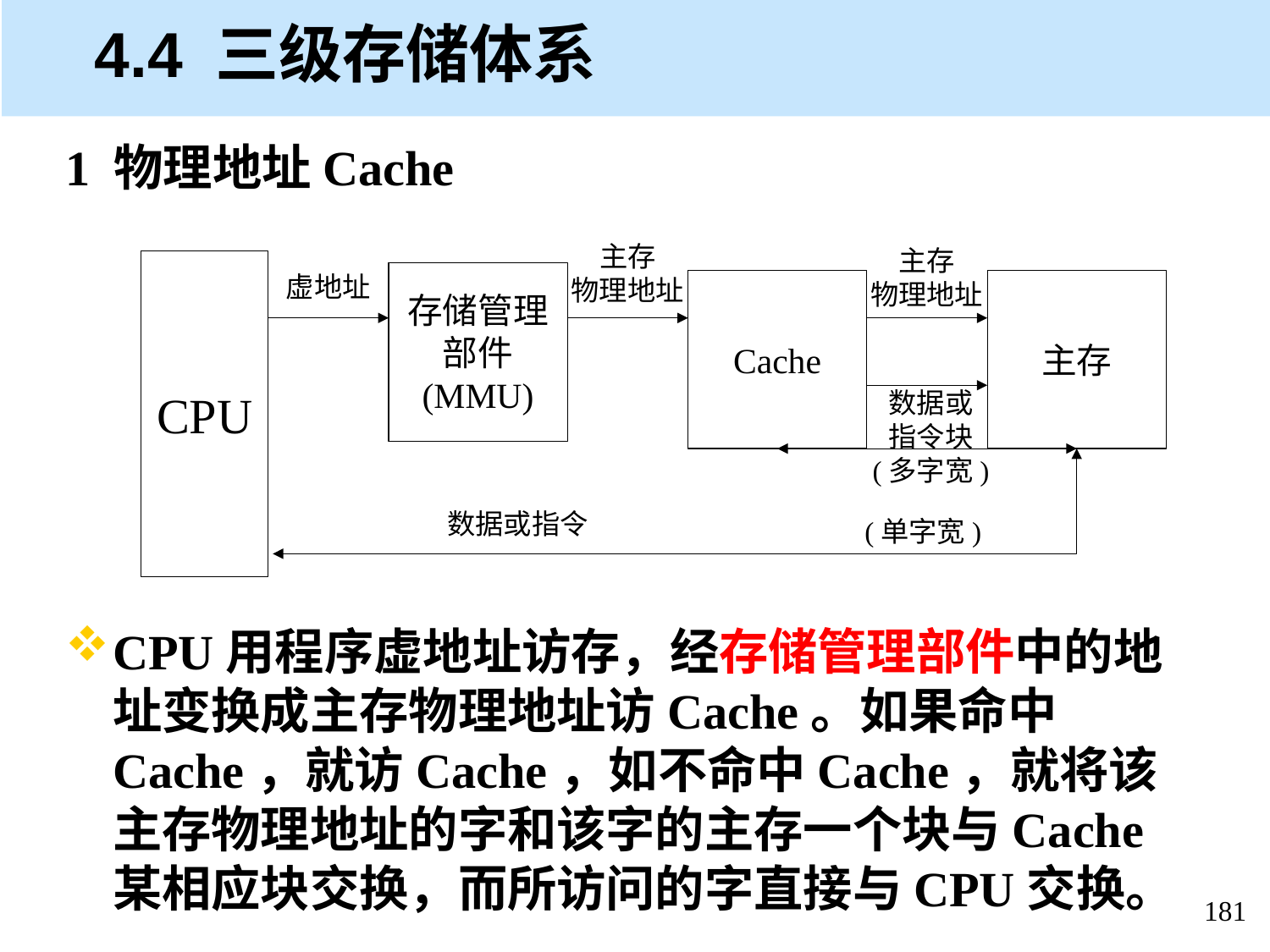

# 4.4 三级存储体系
1 物理地址Cache

CPU用程序虚地址访存，经存储管理部件中的地址变换成主存物理地址访Cache。如果命中Cache，就访Cache，如不命中Cache，就将该主存物理地址的字和该字的主存一个块与Cache某相应块交换，而所访问的字直接与CPU交换。
主存
物理地址
主存
物理地址
CPU
虚地址
存储管理
部件
(MMU)
Cache
主存
数据或
指令块
(多字宽)
数据或指令
(单字宽)